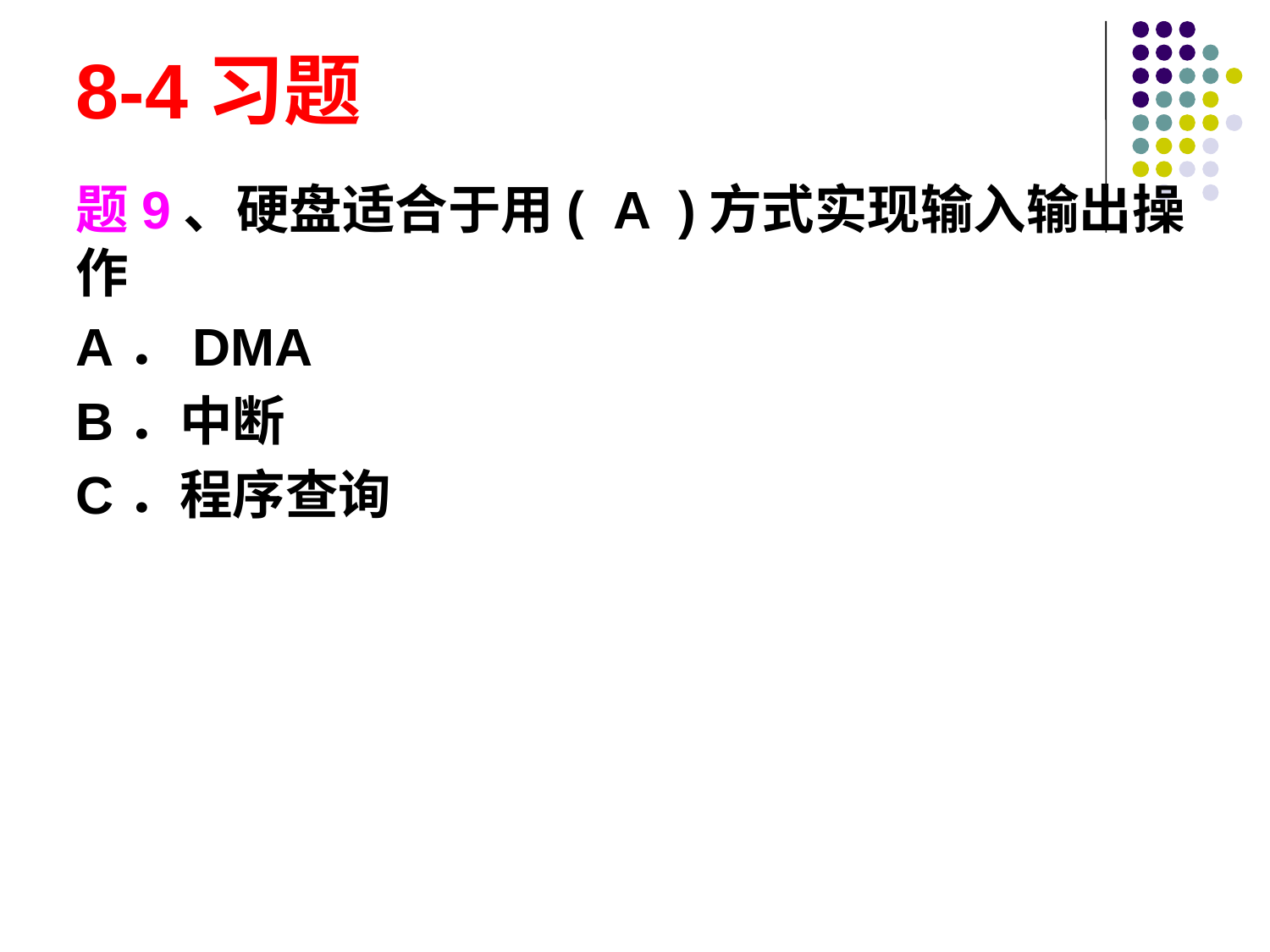

# 8-4习题
题9、硬盘适合于用(  A  )方式实现输入输出操作
A．DMA
B．中断
C．程序查询